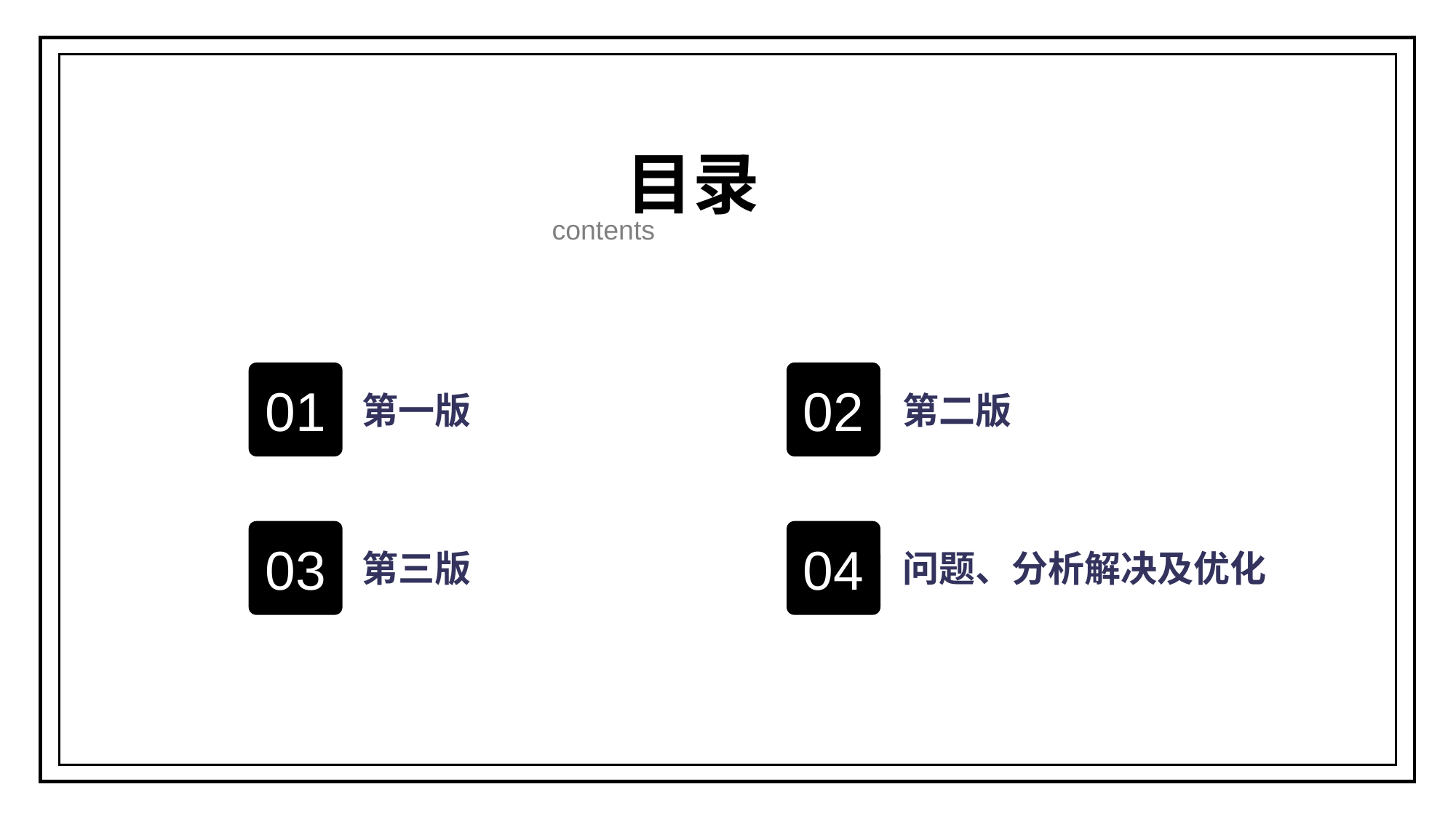

目录
contents
01
02
第一版
第二版
03
04
第三版
问题、分析解决及优化